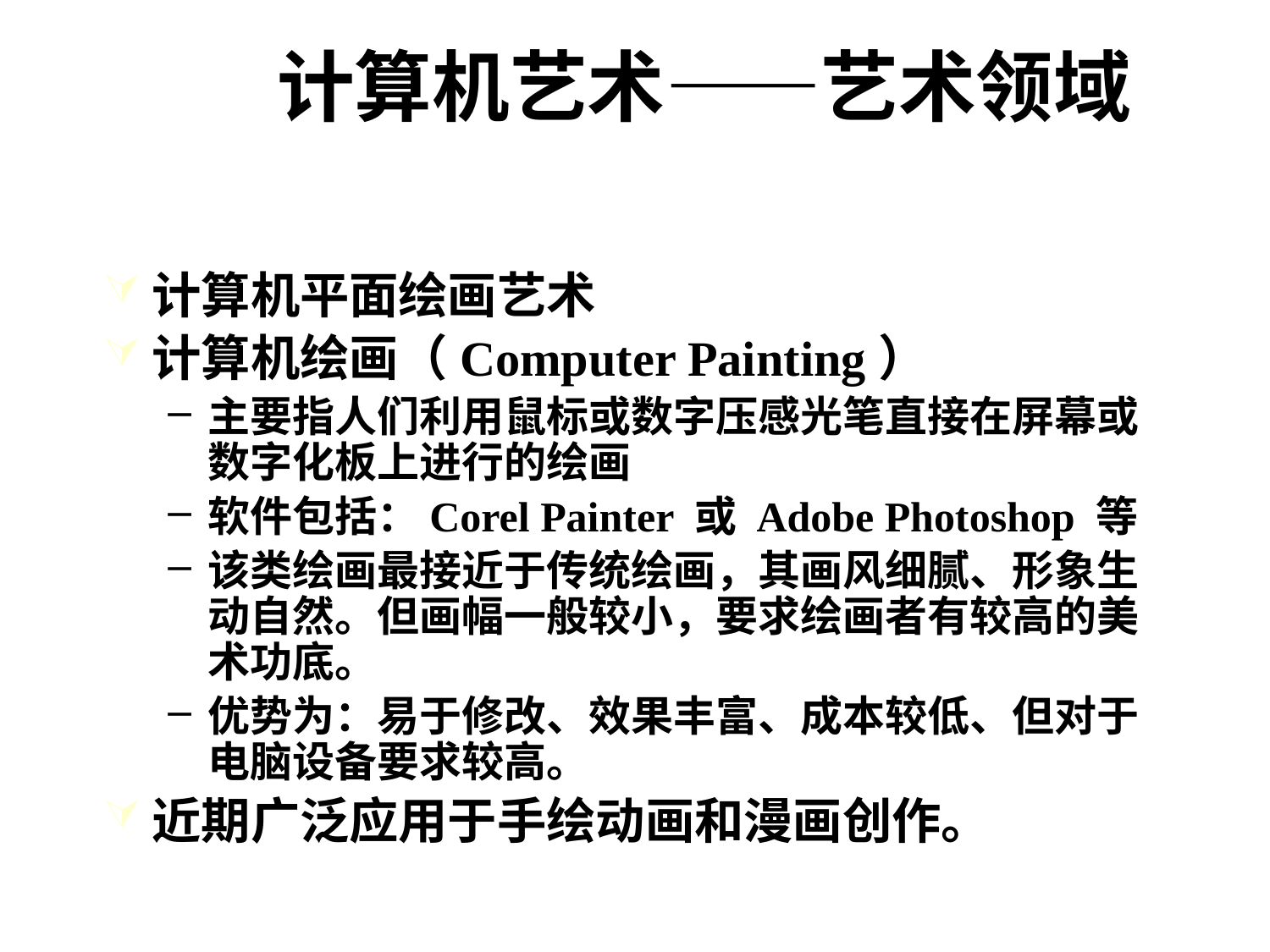

# 计算机艺术——艺术领域
计算机平面绘画艺术
计算机绘画（Computer Painting）
主要指人们利用鼠标或数字压感光笔直接在屏幕或数字化板上进行的绘画
软件包括：Corel Painter 或 Adobe Photoshop 等
该类绘画最接近于传统绘画，其画风细腻、形象生动自然。但画幅一般较小，要求绘画者有较高的美术功底。
优势为：易于修改、效果丰富、成本较低、但对于电脑设备要求较高。
近期广泛应用于手绘动画和漫画创作。